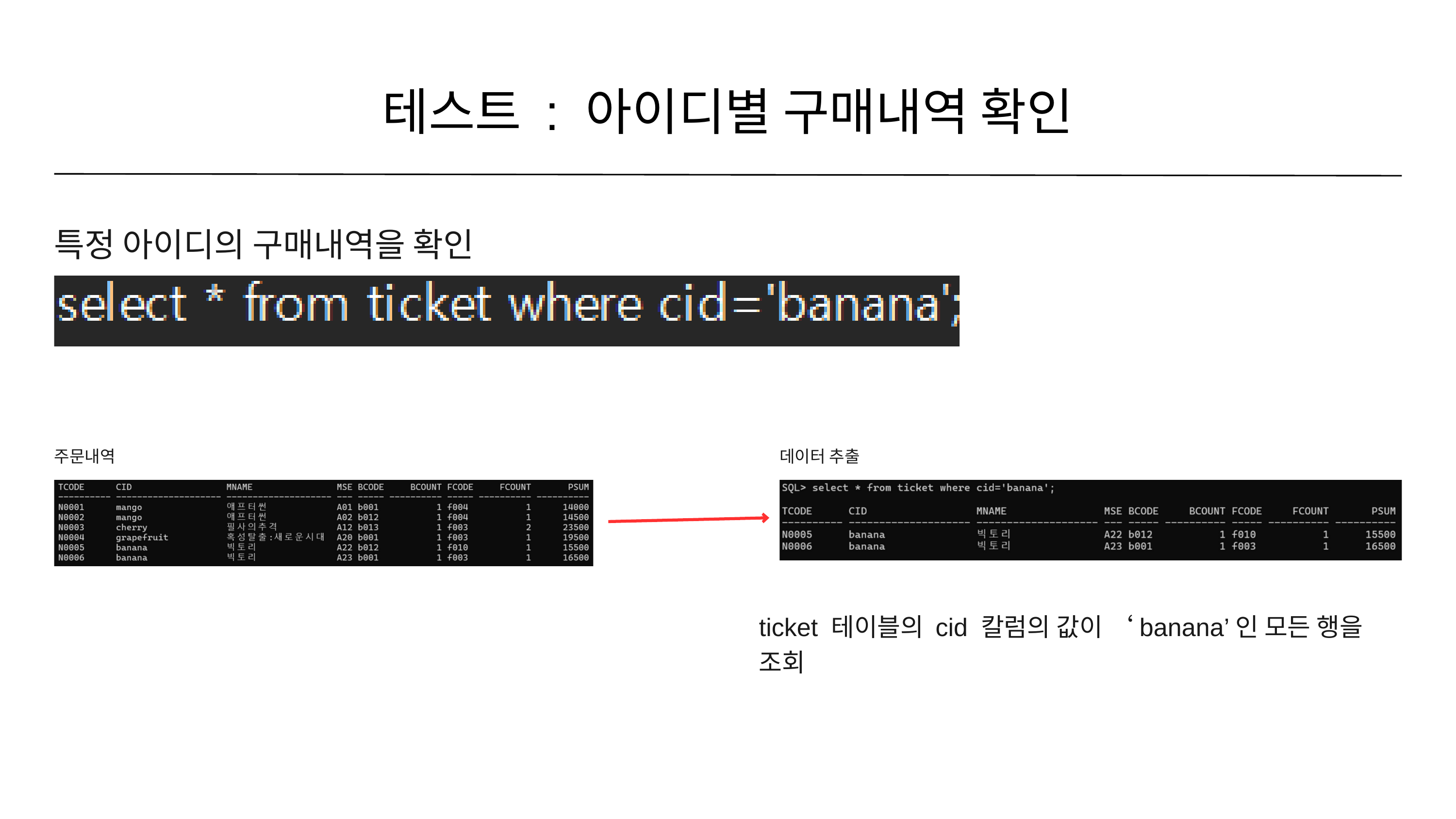

테스트 : 아이디별 구매내역 확인

특정 아이디의 구매내역을 확인

주문내역
데이터 추출

ticket 테이블의 cid 칼럼의 값이 ‘banana’인 모든 행을 조회